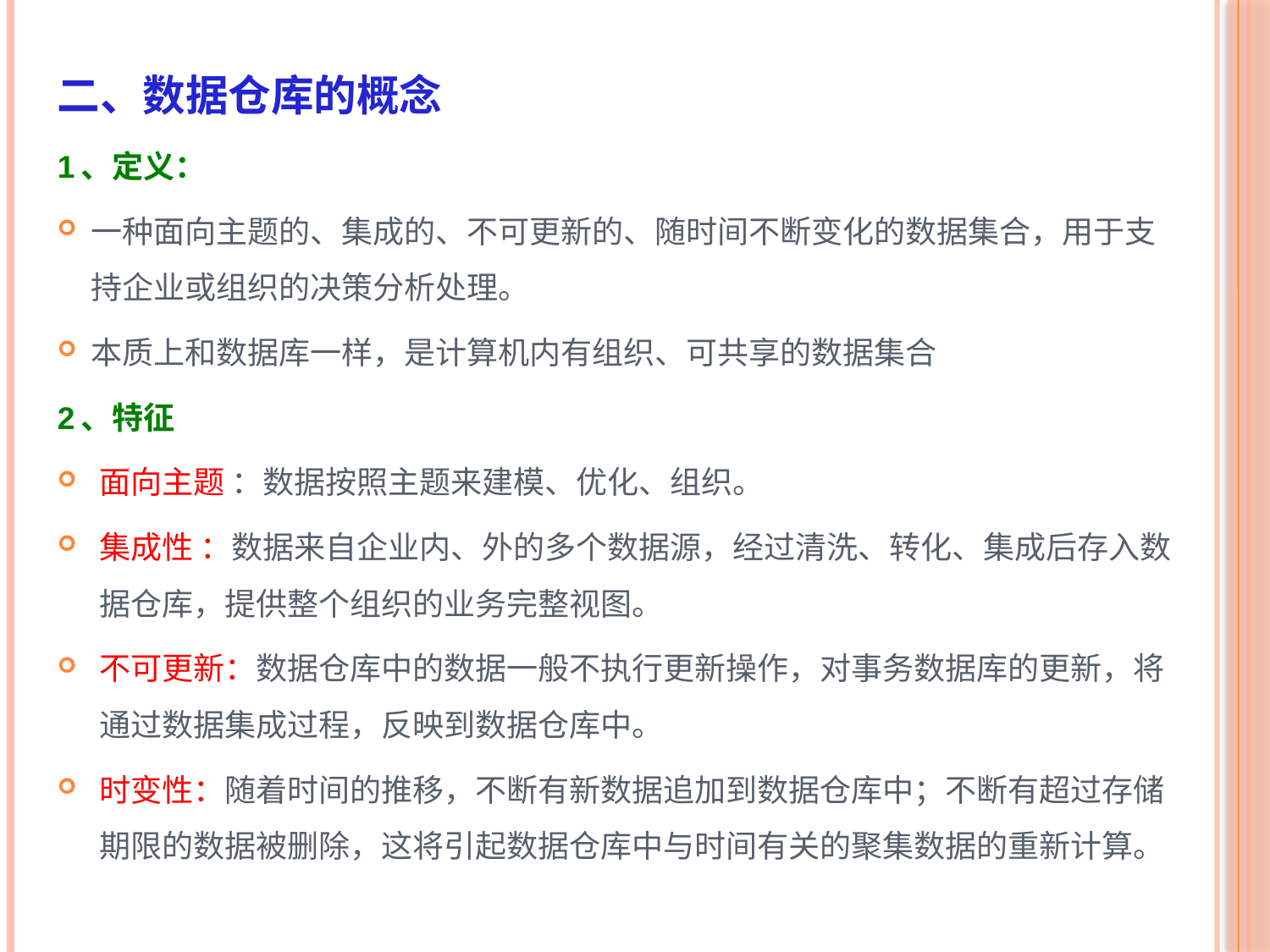

二、数据仓库的概念
1、定义：
一种面向主题的、集成的、不可更新的、随时间不断变化的数据集合，用于支持企业或组织的决策分析处理。
本质上和数据库一样，是计算机内有组织、可共享的数据集合
2、特征
面向主题 ：数据按照主题来建模、优化、组织。
集成性 ：数据来自企业内、外的多个数据源，经过清洗、转化、集成后存入数据仓库，提供整个组织的业务完整视图。
不可更新：数据仓库中的数据一般不执行更新操作，对事务数据库的更新，将通过数据集成过程，反映到数据仓库中。
时变性：随着时间的推移，不断有新数据追加到数据仓库中；不断有超过存储期限的数据被删除，这将引起数据仓库中与时间有关的聚集数据的重新计算。